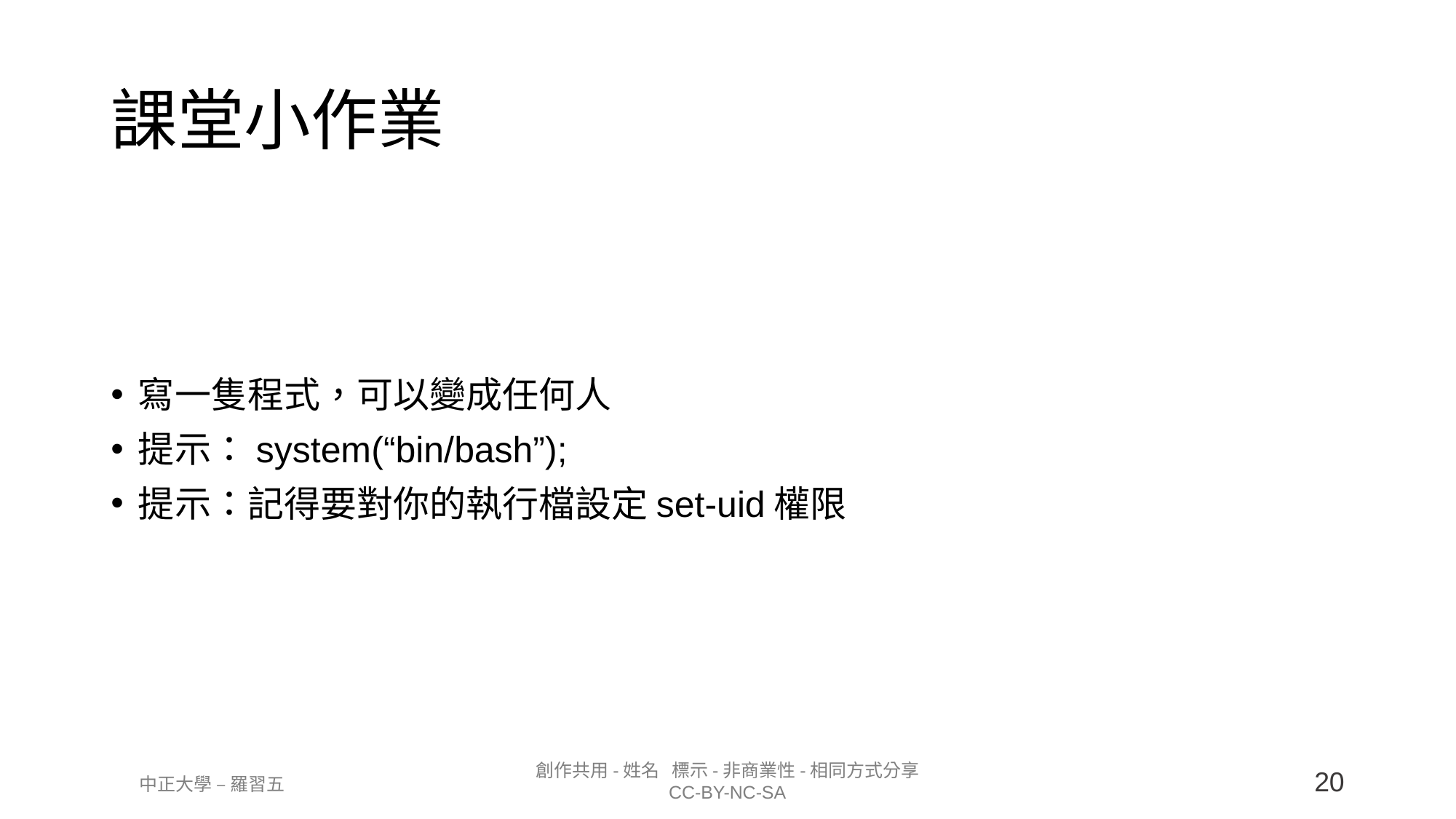

課堂小作業
寫一隻程式，可以變成任何人
提示：system(“bin/bash”);
提示：記得要對你的執行檔設定set-uid權限